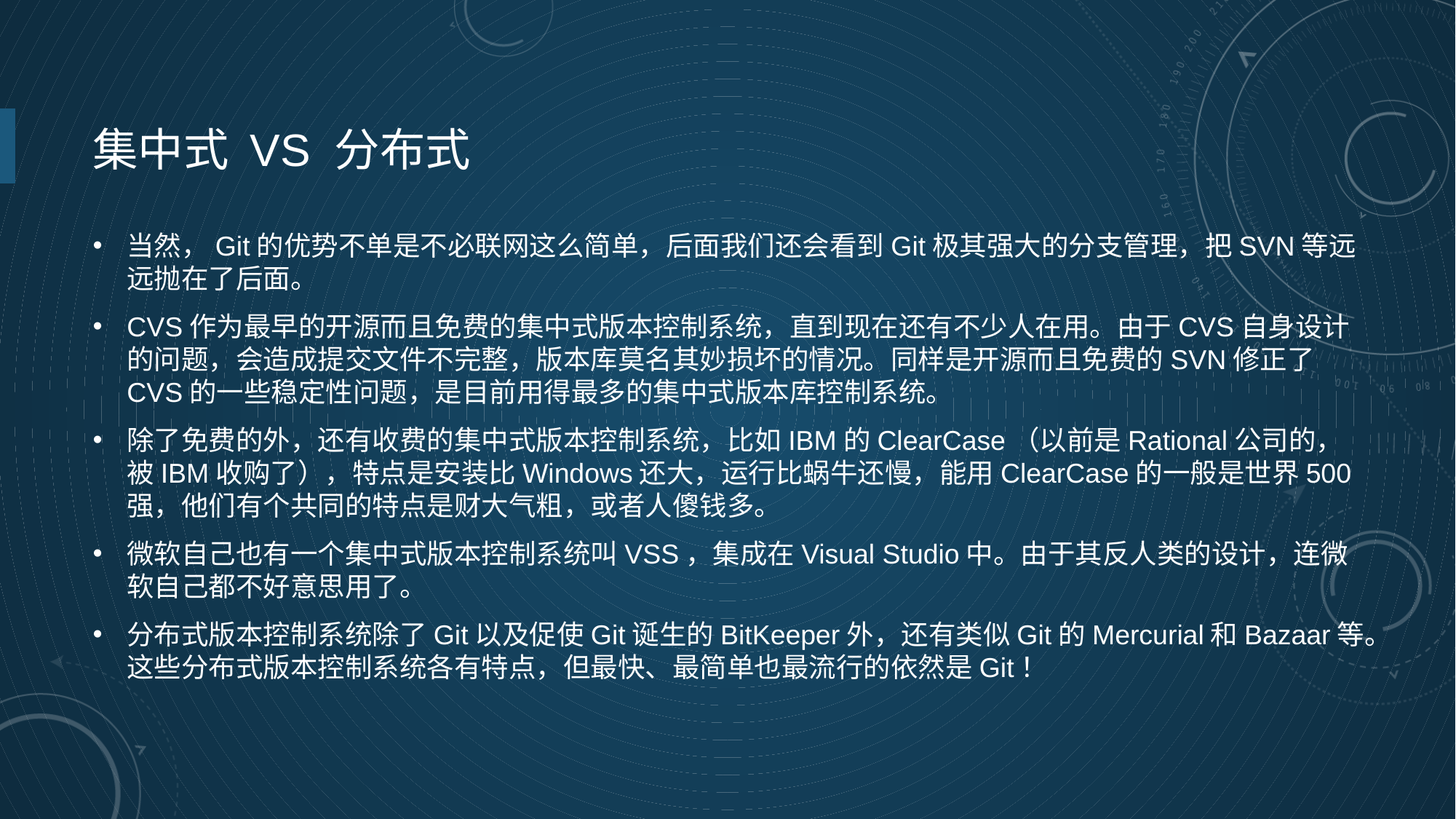

# 集中式 vs 分布式
当然，Git的优势不单是不必联网这么简单，后面我们还会看到Git极其强大的分支管理，把SVN等远远抛在了后面。
CVS作为最早的开源而且免费的集中式版本控制系统，直到现在还有不少人在用。由于CVS自身设计的问题，会造成提交文件不完整，版本库莫名其妙损坏的情况。同样是开源而且免费的SVN修正了CVS的一些稳定性问题，是目前用得最多的集中式版本库控制系统。
除了免费的外，还有收费的集中式版本控制系统，比如IBM的ClearCase（以前是Rational公司的，被IBM收购了），特点是安装比Windows还大，运行比蜗牛还慢，能用ClearCase的一般是世界500强，他们有个共同的特点是财大气粗，或者人傻钱多。
微软自己也有一个集中式版本控制系统叫VSS，集成在Visual Studio中。由于其反人类的设计，连微软自己都不好意思用了。
分布式版本控制系统除了Git以及促使Git诞生的BitKeeper外，还有类似Git的Mercurial和Bazaar等。这些分布式版本控制系统各有特点，但最快、最简单也最流行的依然是Git！